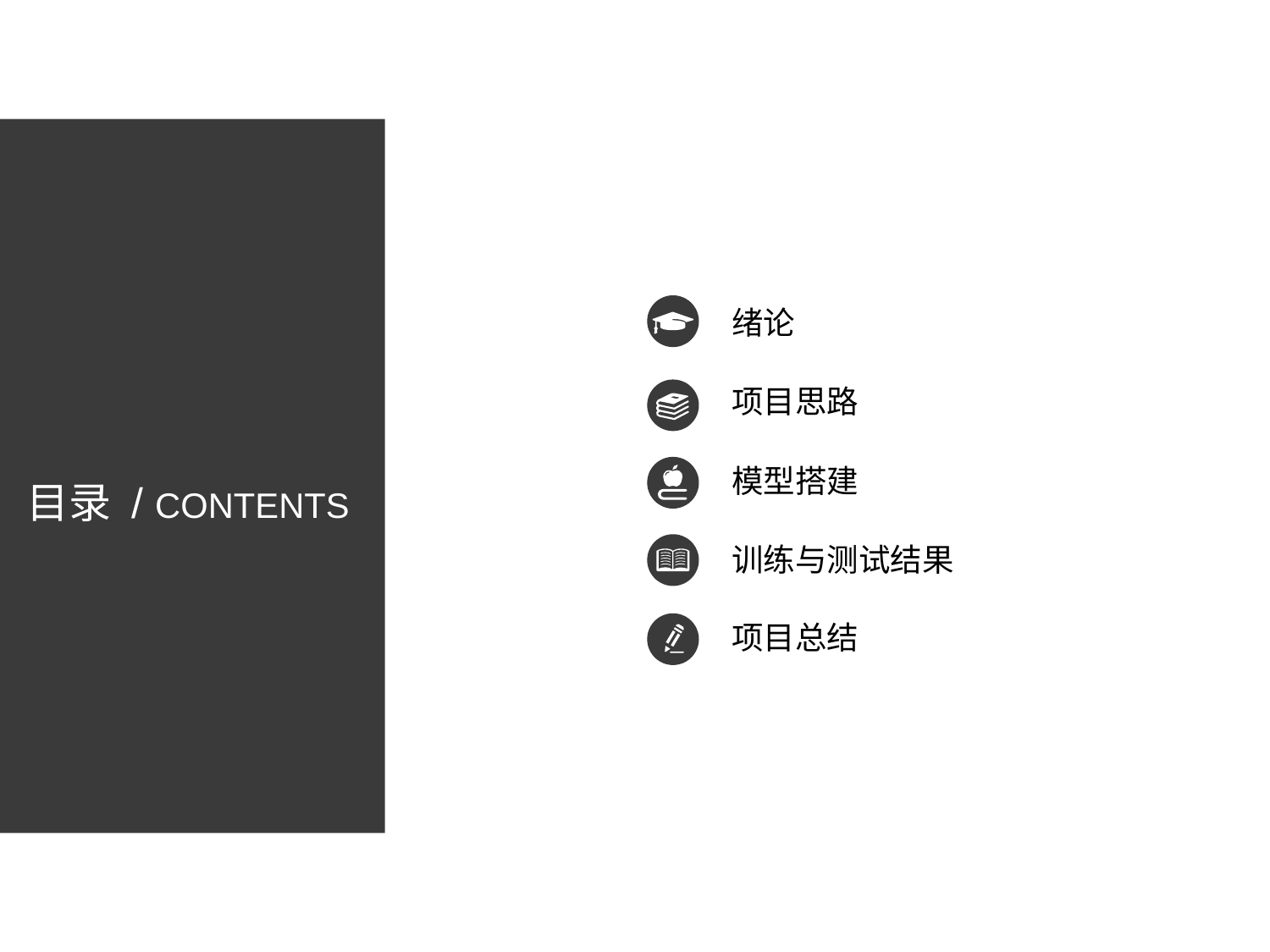

绪论
项目思路

模型搭建

目录 / CONTENTS
训练与测试结果

项目总结